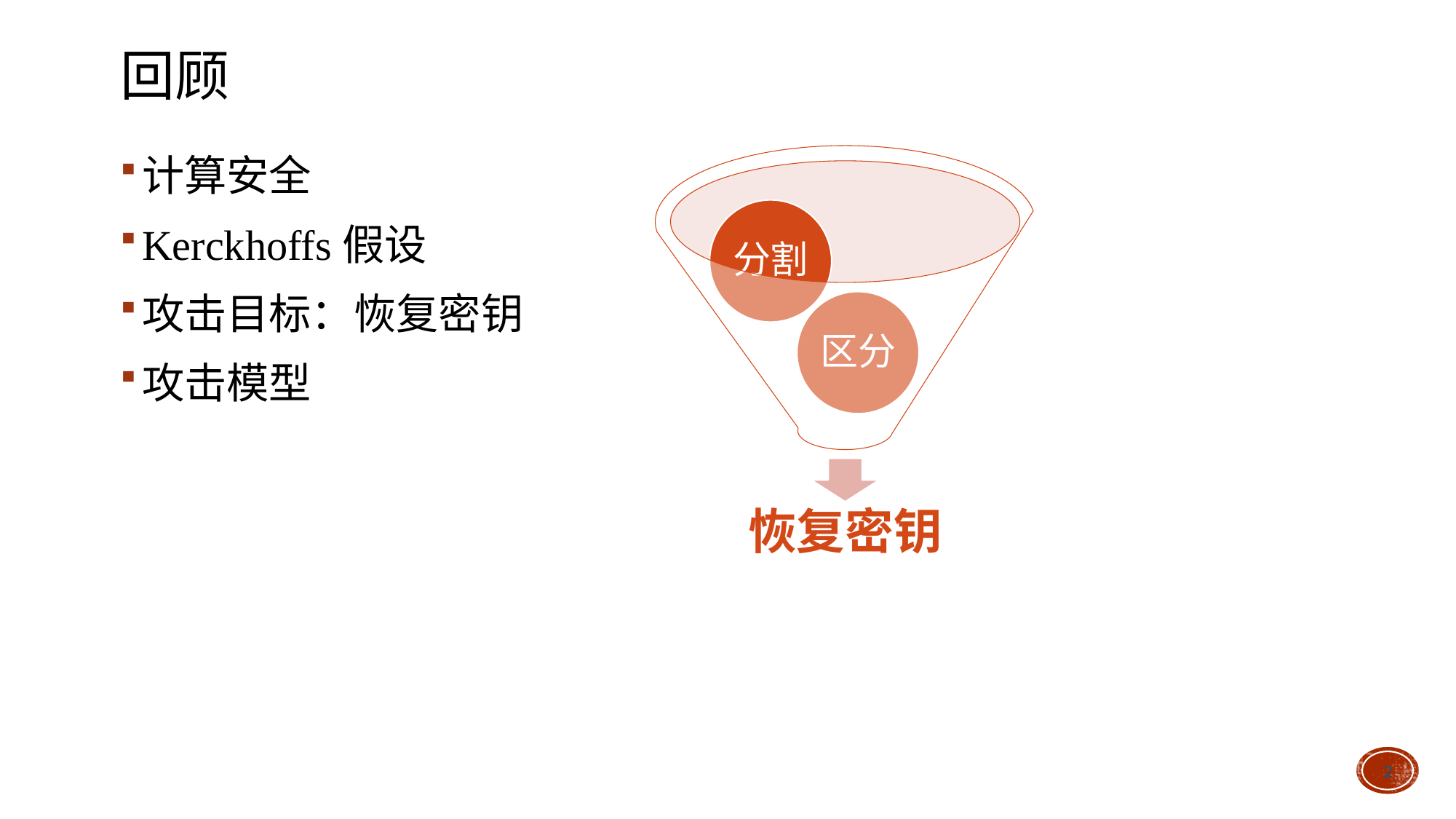

# 回顾
计算安全
Kerckhoffs假设
攻击目标：恢复密钥
攻击模型

恢复密钥
区分
分割
2